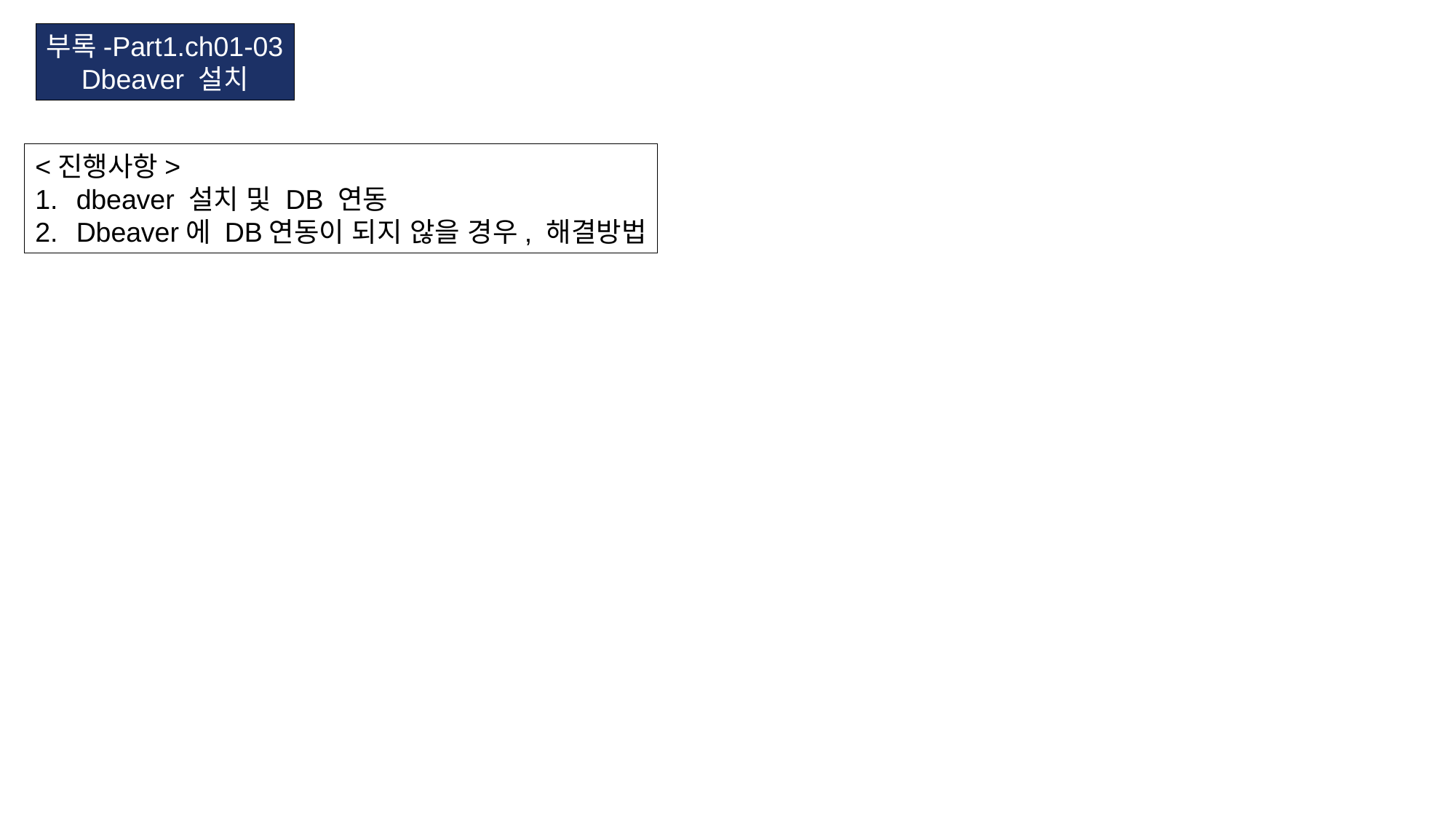

부록-Part1.ch01-03
Dbeaver 설치
<진행사항>
dbeaver 설치 및 DB 연동
Dbeaver에 DB연동이 되지 않을 경우, 해결방법